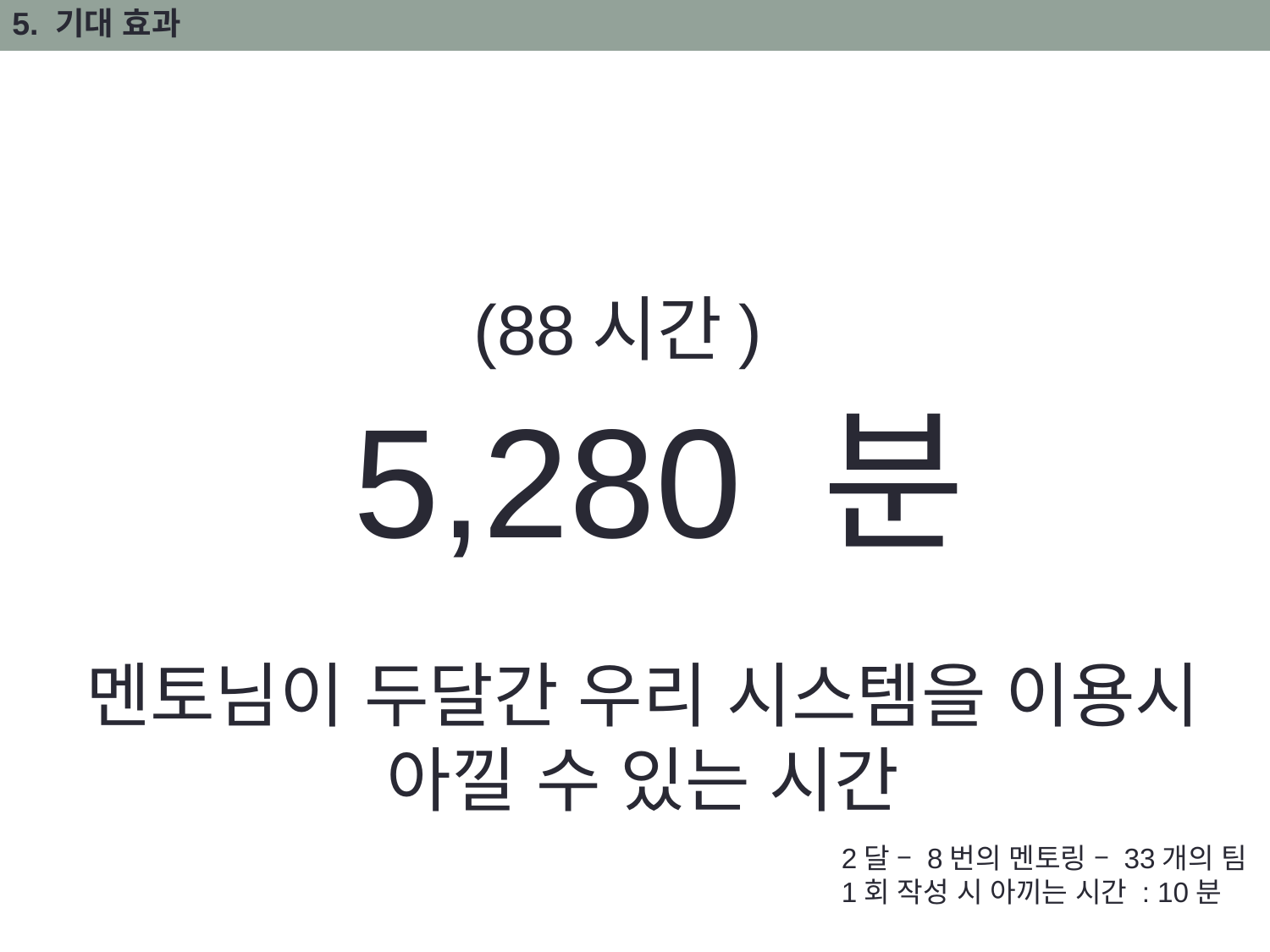

5. 기대 효과
(88시간)
5,280 분
멘토님이 두달간 우리 시스템을 이용시
아낄 수 있는 시간
2달 – 8번의 멘토링 – 33개의 팀
1회 작성 시 아끼는 시간 : 10분